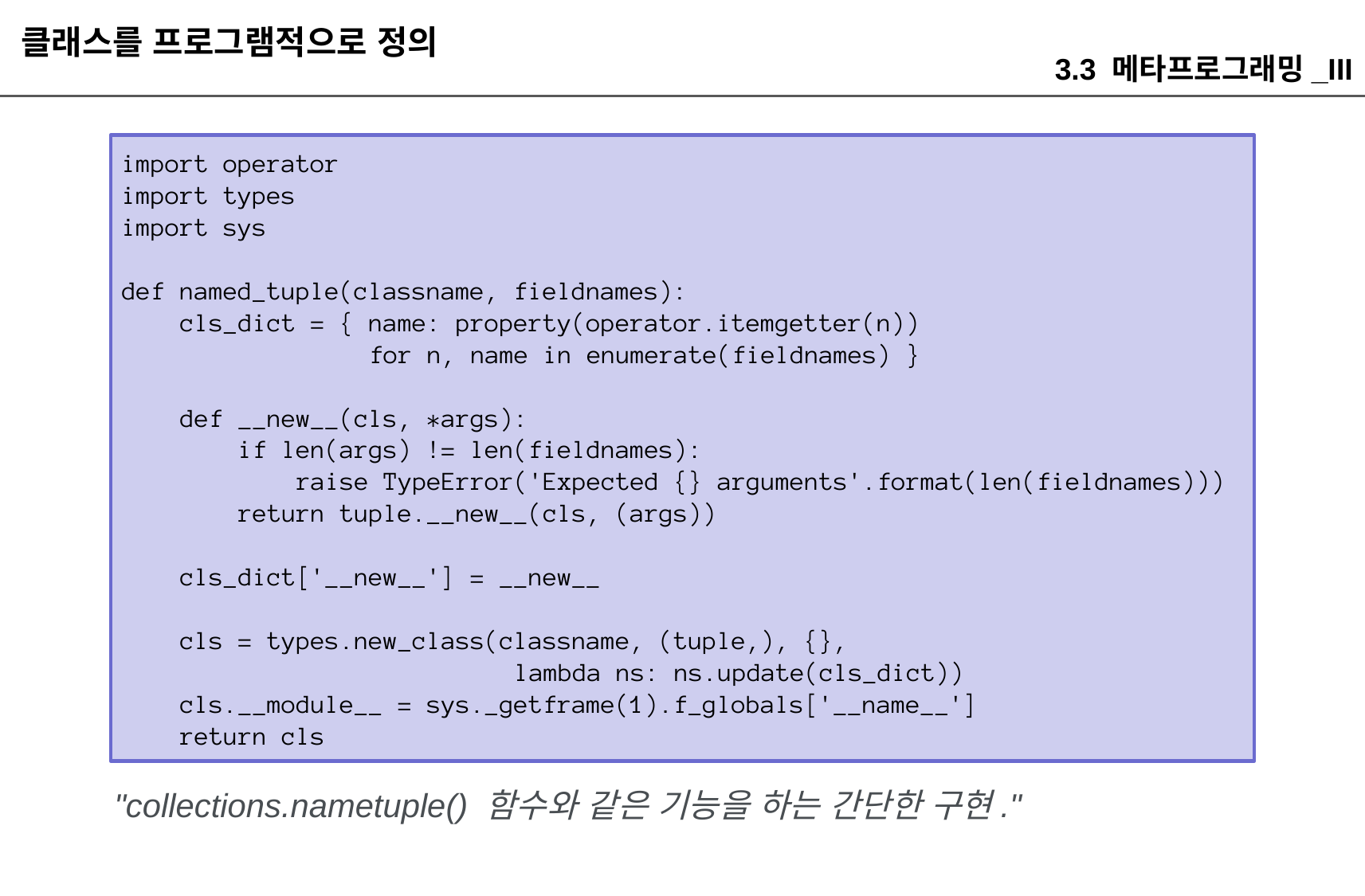

클래스를 프로그램적으로 정의
3.3 메타프로그래밍_III
import operator
import types
import sys

def named_tuple(classname, fieldnames):
    cls_dict = { name: property(operator.itemgetter(n))
                 for n, name in enumerate(fieldnames) }

    def __new__(cls, *args):
        if len(args) != len(fieldnames):
            raise TypeError('Expected {} arguments'.format(len(fieldnames)))
        return tuple.__new__(cls, (args))

    cls_dict['__new__'] = __new__

    cls = types.new_class(classname, (tuple,), {},
                           lambda ns: ns.update(cls_dict))
    cls.__module__ = sys._getframe(1).f_globals['__name__']
    return cls
"collections.nametuple() 함수와 같은 기능을 하는 간단한 구현."